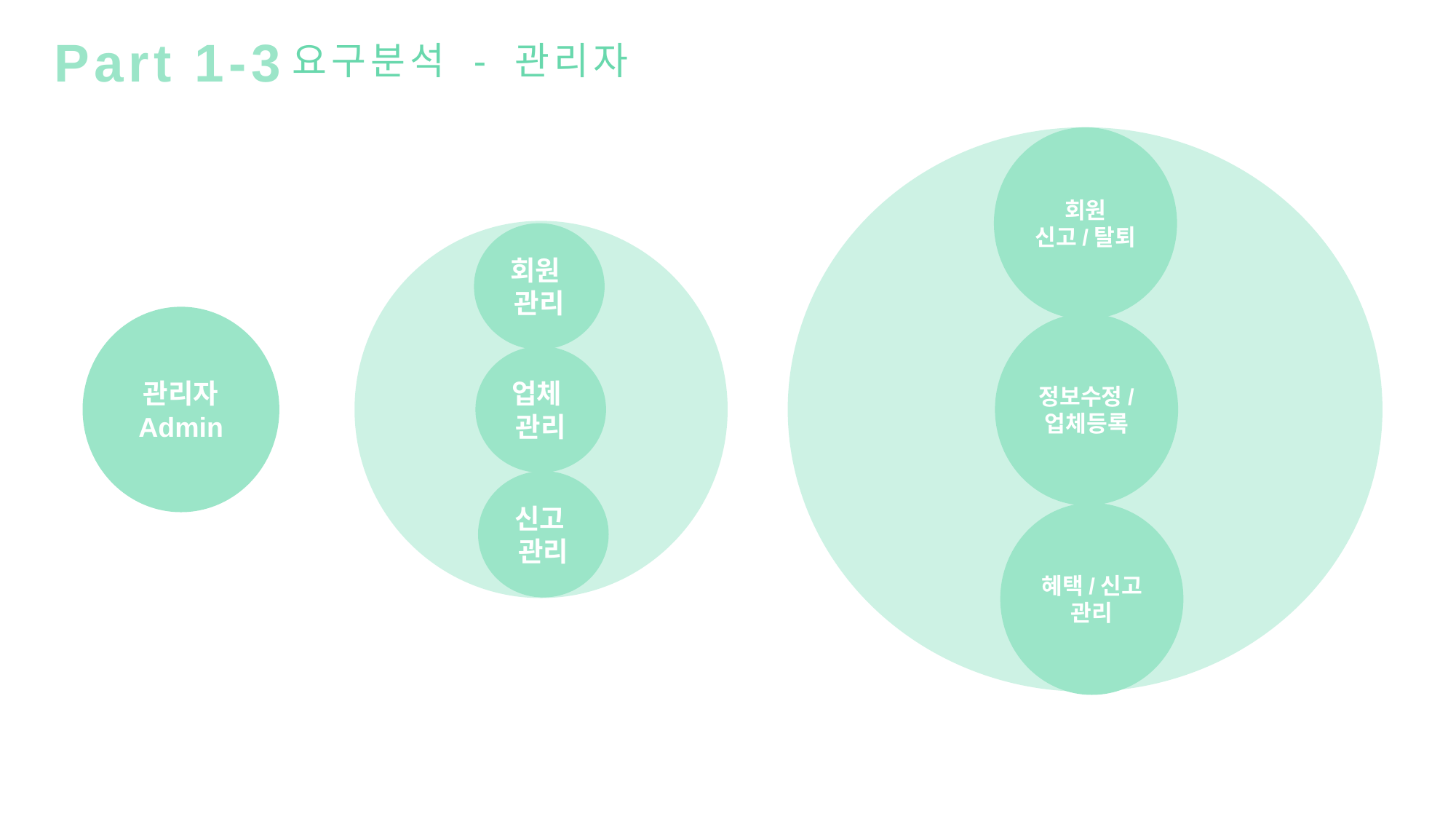

Part 1-3
요구분석 - 관리자

회원
신고/탈퇴

회원
관리
관리자
Admin
정보수정/
업체등록
업체
관리
신고
관리
혜택/신고
관리